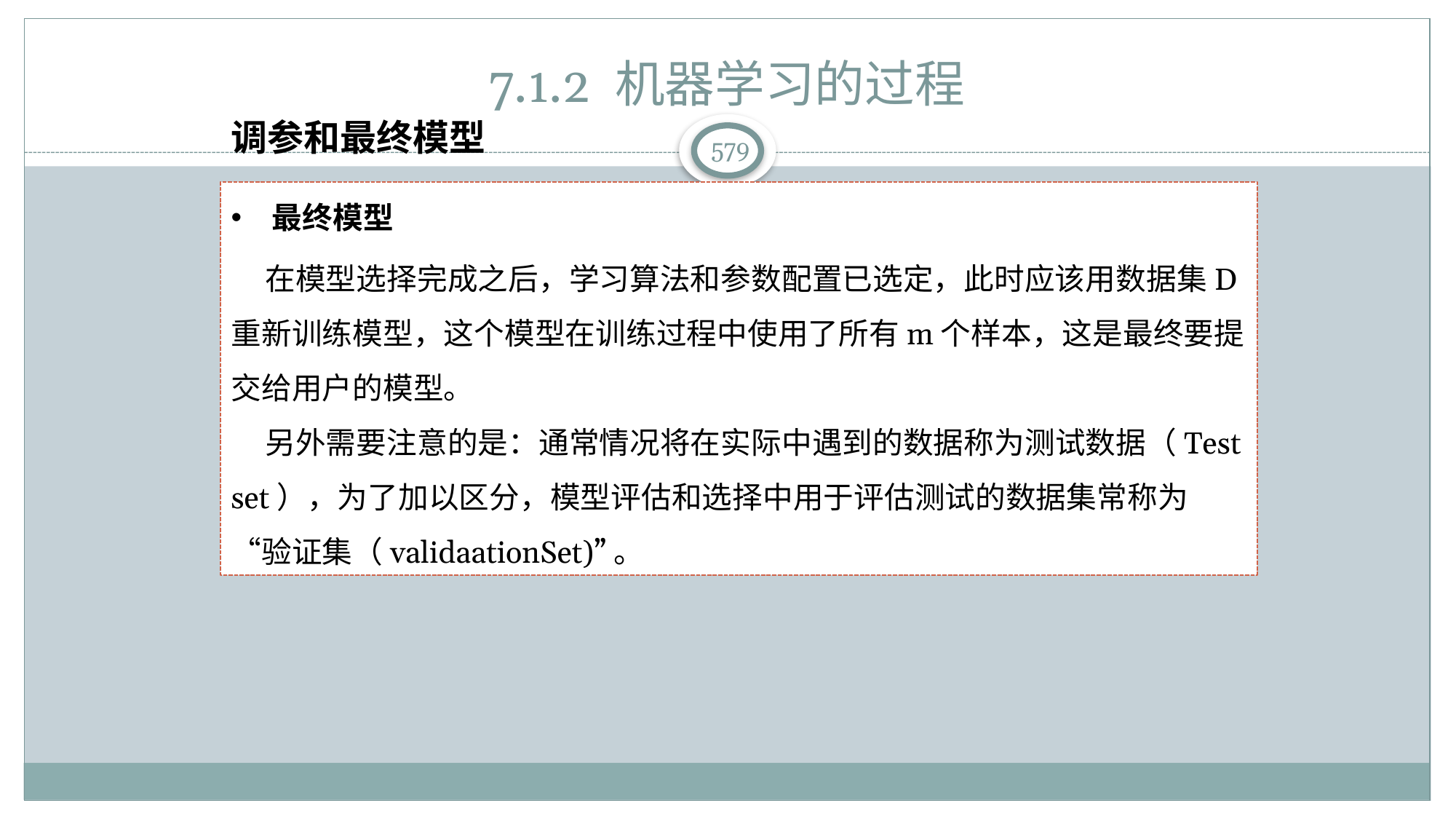

# 7.1.2 机器学习的过程
调参和最终模型

    在模型选择完成之后，学习算法和参数配置已选定，此时应该用数据集D重新训练模型，这个模型在训练过程中使用了所有m个样本，这是最终要提交给用户的模型。
    另外需要注意的是：通常情况将在实际中遇到的数据称为测试数据（Test set），为了加以区分，模型评估和选择中用于评估测试的数据集常称为“验证集（validaationSet)”。
最终模型
579